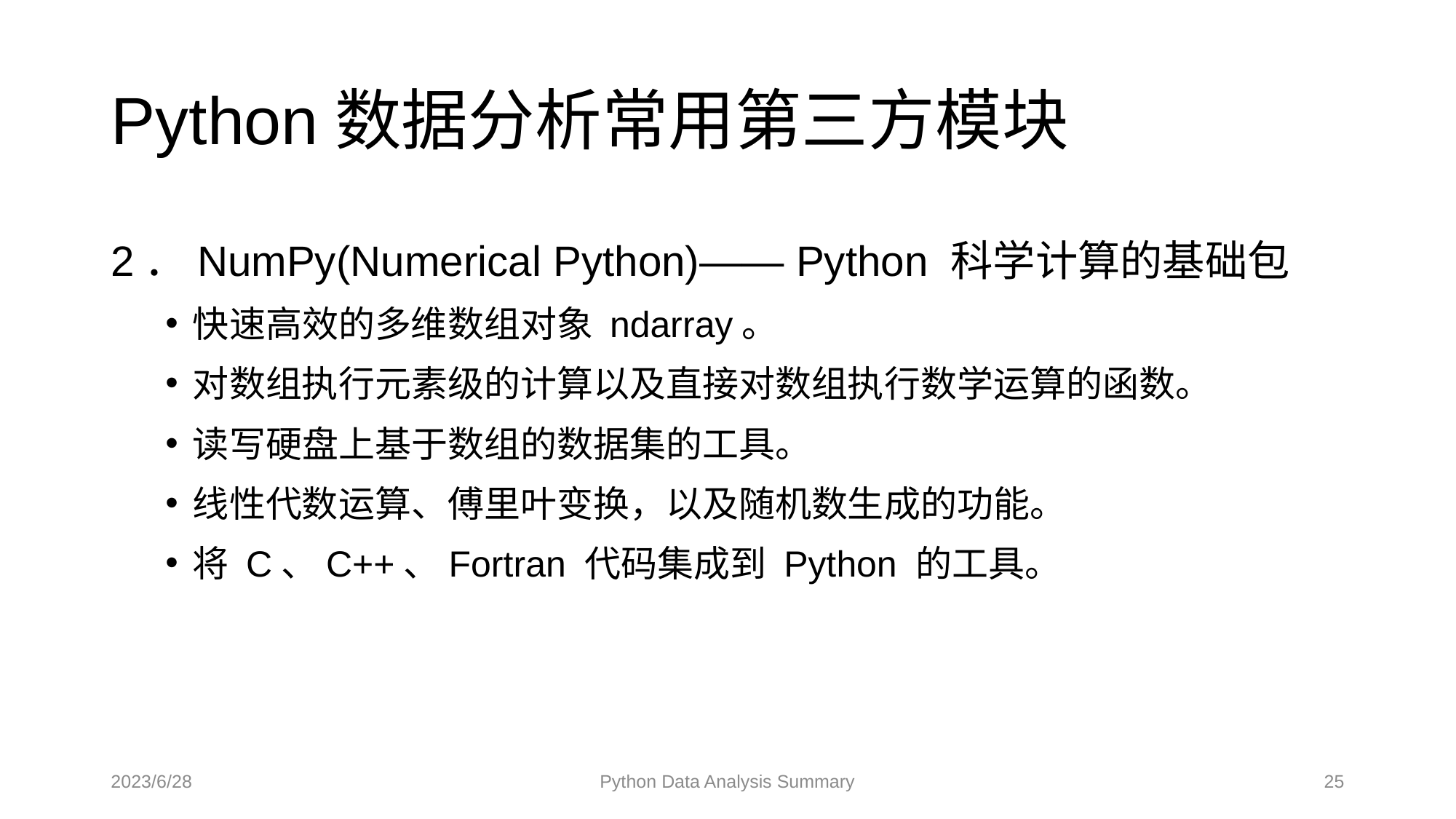

# Python数据分析常用第三方模块
2．NumPy(Numerical Python)—— Python 科学计算的基础包
快速高效的多维数组对象 ndarray。
对数组执行元素级的计算以及直接对数组执行数学运算的函数。
读写硬盘上基于数组的数据集的工具。
线性代数运算、傅里叶变换，以及随机数生成的功能。
将 C、C++、Fortran 代码集成到 Python 的工具。
2023/6/28
Python Data Analysis Summary
25